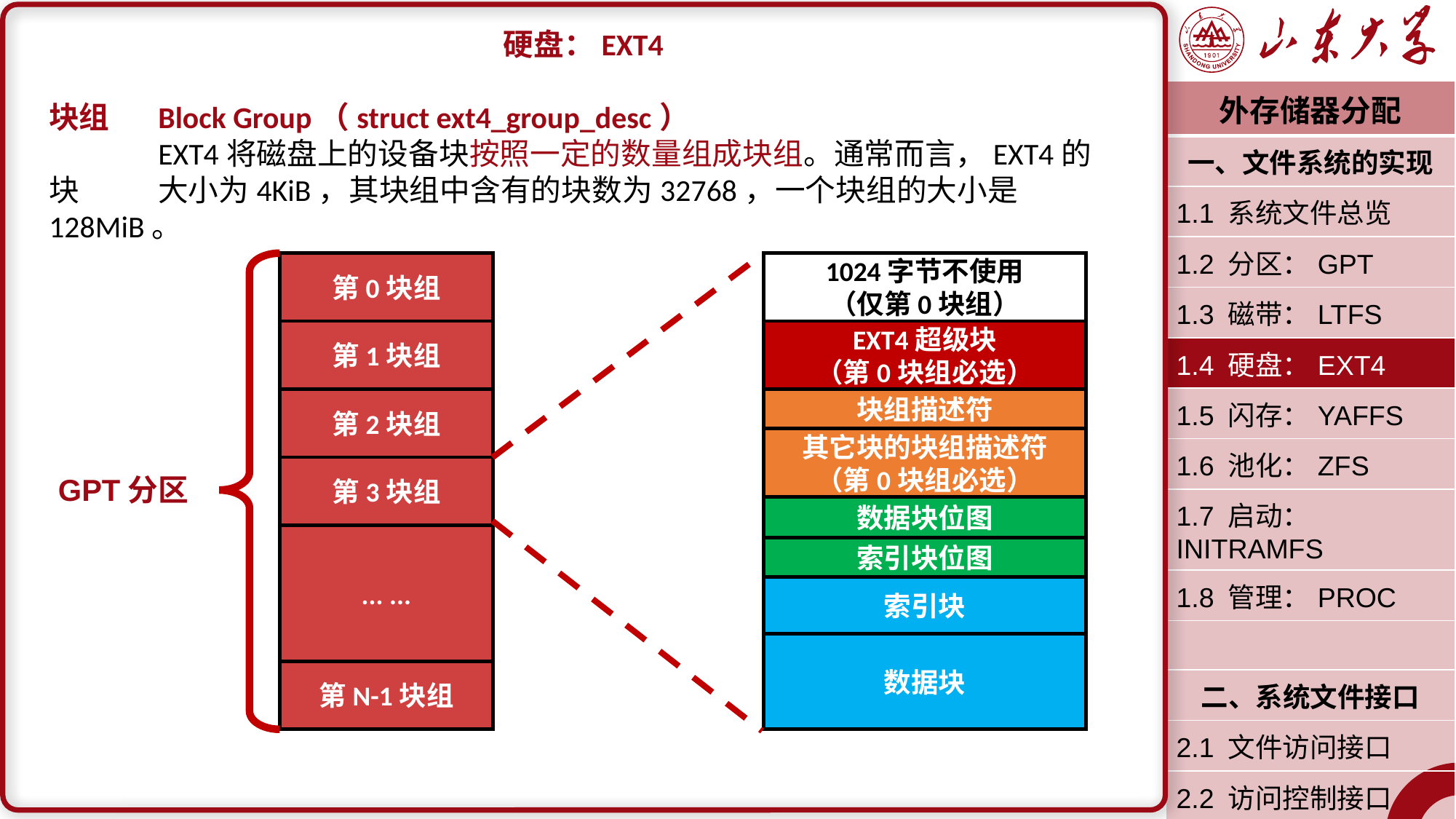

硬盘：EXT4

块组	Block Group（struct ext4_group_desc）
	EXT4将磁盘上的设备块按照一定的数量组成块组。通常而言，EXT4的块	大小为4KiB，其块组中含有的块数为32768，一个块组的大小是128MiB。
| 外存储器分配 |
| --- |
| 一、文件系统的实现 |
| 1.1 系统文件总览 |
| 1.2 分区：GPT |
| 1.3 磁带：LTFS |
| 1.4 硬盘：EXT4 |
| 1.5 闪存：YAFFS |
| 1.6 池化：ZFS |
| 1.7 启动：INITRAMFS |
| 1.8 管理：PROC |
|  |
| 二、系统文件接口 |
| 2.1 文件访问接口 |
| 2.2 访问控制接口 |
| 潘润宇 2023.04 |

第0块组
1024字节不使用
（仅第0块组）
第1块组
EXT4超级块
（第0块组必选）
第2块组
块组描述符
其它块的块组描述符
（第0块组必选）
第3块组
GPT分区
数据块位图
... ...
索引块位图
索引块
数据块
第N-1块组